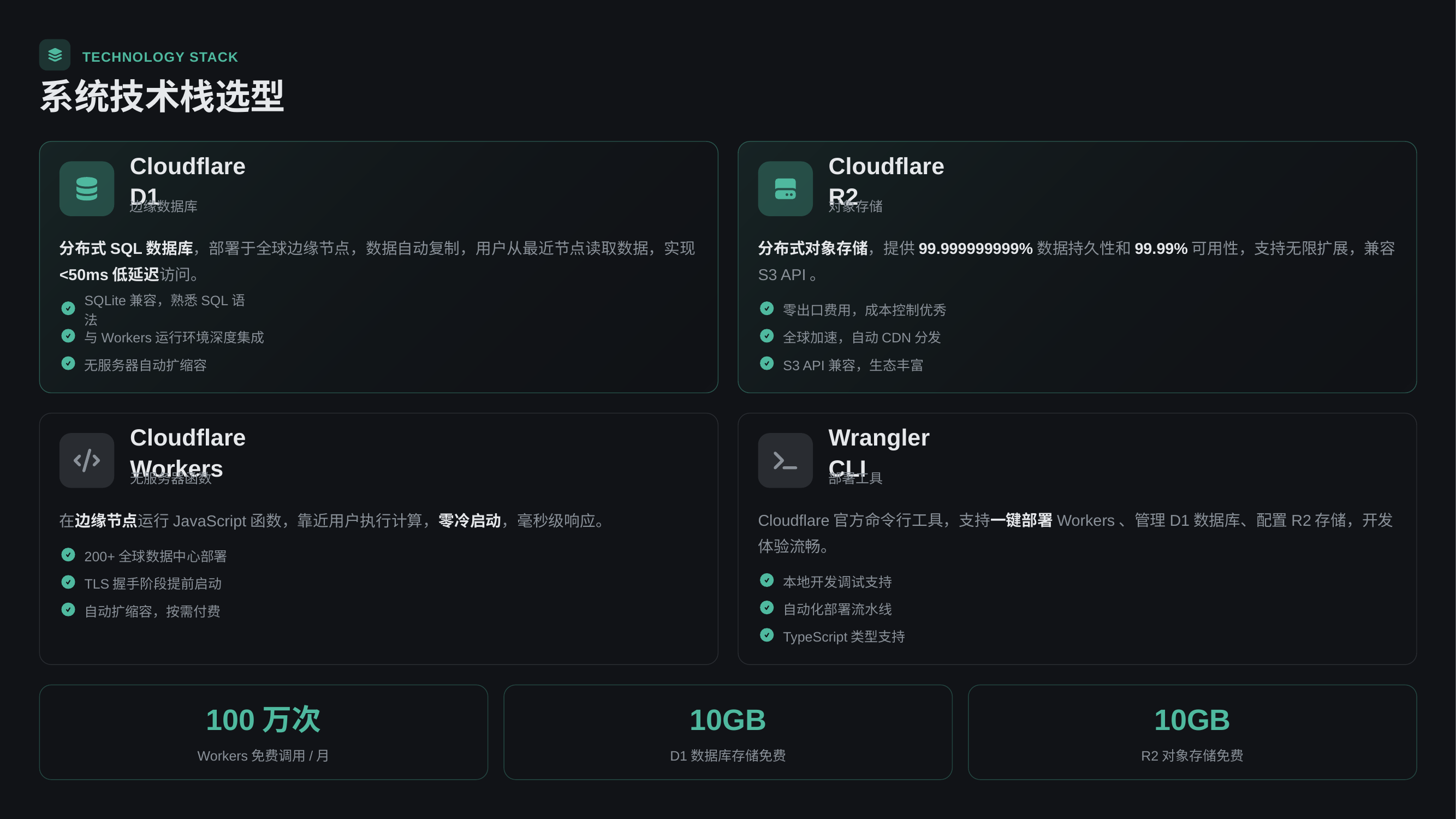

TECHNOLOGY STACK

系统技术栈选型

Cloudflare D1
Cloudflare R2

边缘数据库
对象存储
分布式SQL数据库，部署于全球边缘节点，数据自动复制，用户从最近节点读取数据，实现<50ms低延迟访问。
分布式对象存储，提供99.999999999%数据持久性和99.99%可用性，支持无限扩展，兼容S3 API。
SQLite兼容，熟悉SQL语法
零出口费用，成本控制优秀

与Workers运行环境深度集成
全球加速，自动CDN分发

无服务器自动扩缩容
S3 API兼容，生态丰富

Cloudflare Workers
Wrangler CLI

无服务器函数
部署工具
在边缘节点运行JavaScript函数，靠近用户执行计算，零冷启动，毫秒级响应。
Cloudflare官方命令行工具，支持一键部署Workers、管理D1数据库、配置R2存储，开发体验流畅。
200+全球数据中心部署

本地开发调试支持
TLS握手阶段提前启动

自动化部署流水线
自动扩缩容，按需付费

TypeScript类型支持

100万次
10GB
10GB
Workers免费调用/月
D1数据库存储免费
R2对象存储免费